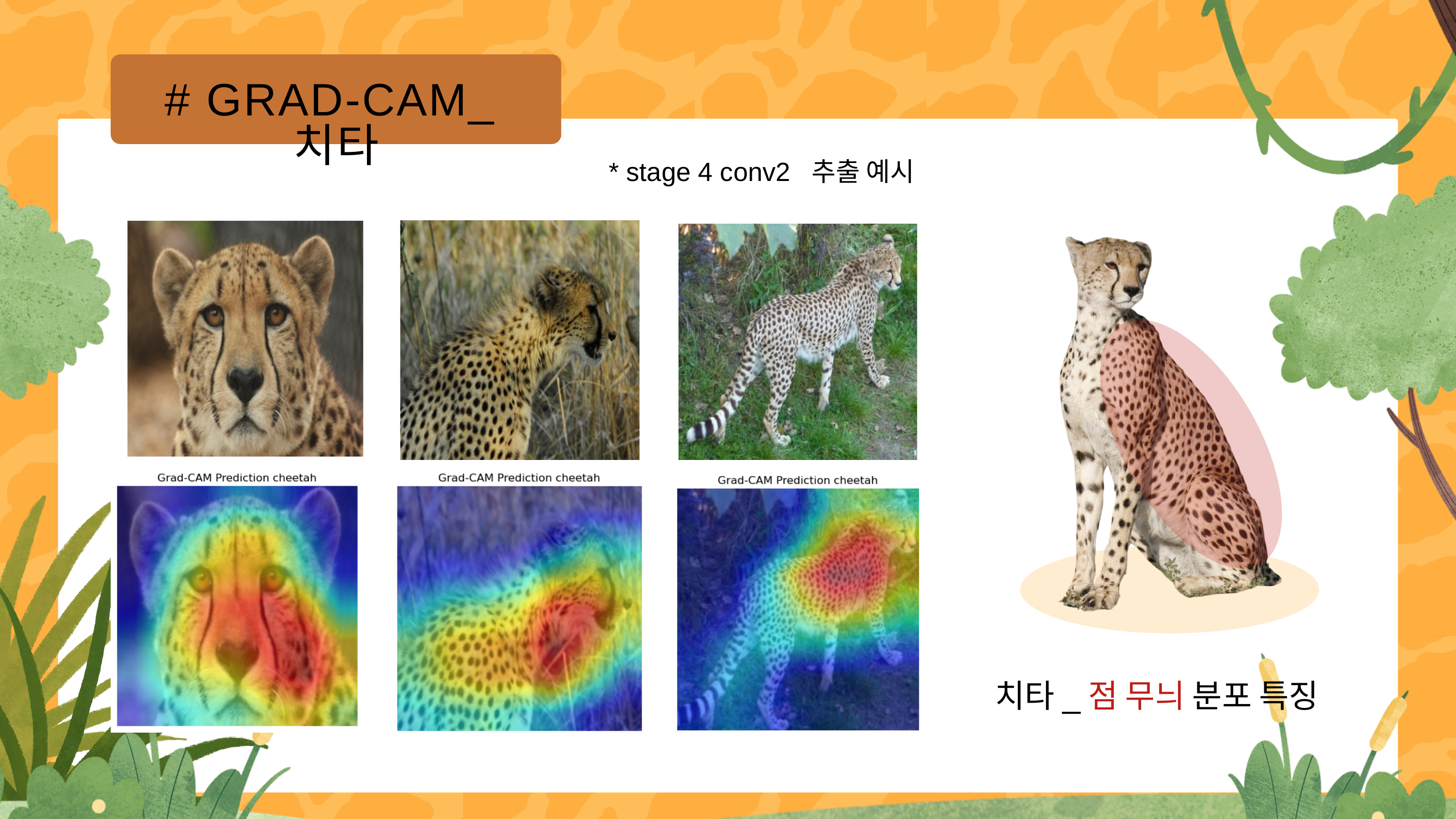

# GRAD-CAM_치타

 * stage 4 conv2  추출 예시

치타_점 무늬 분포 특징